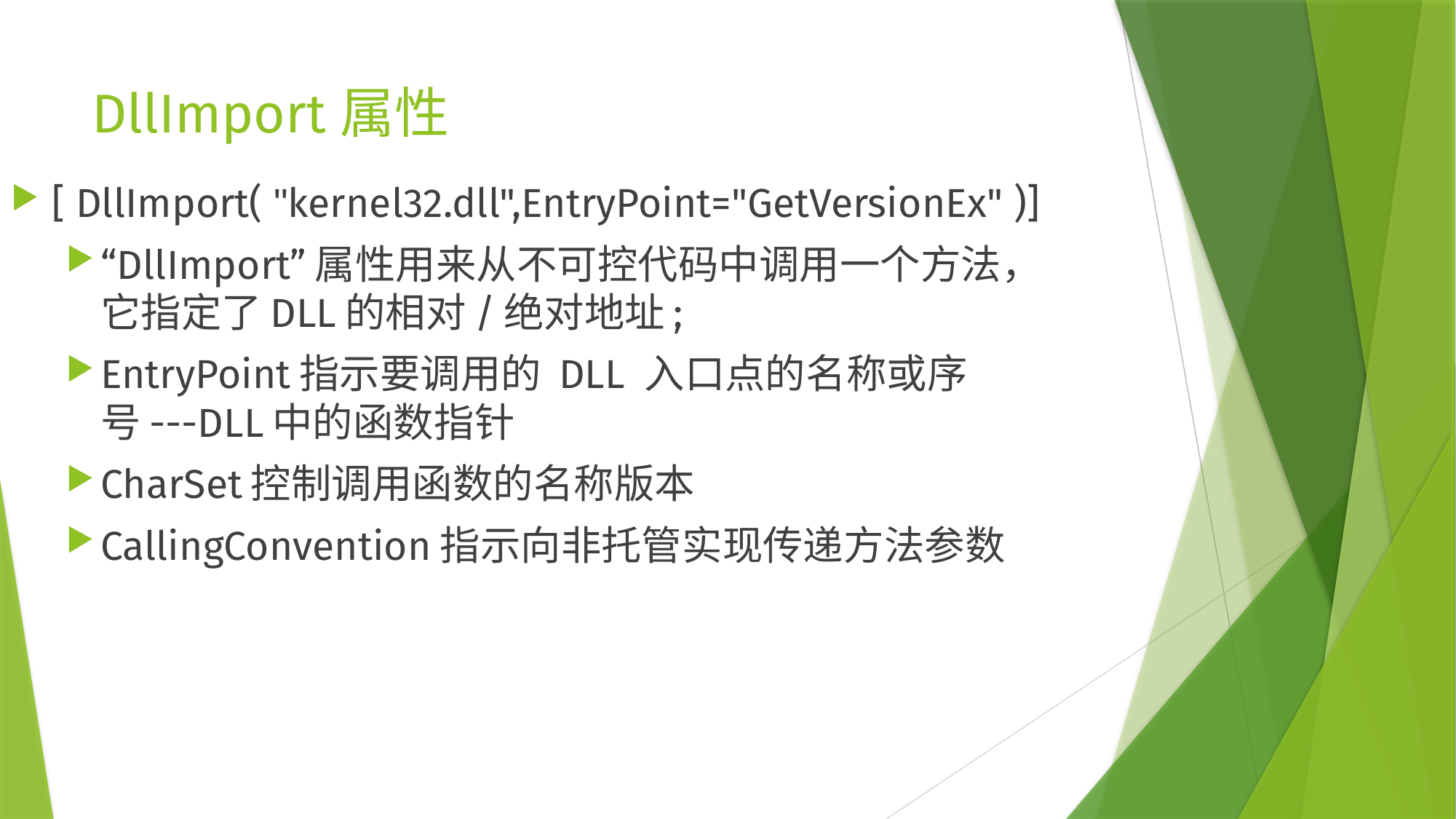

# DllImport属性
[ DllImport( "kernel32.dll",EntryPoint="GetVersionEx" )]
“DllImport”属性用来从不可控代码中调用一个方法，它指定了DLL的相对/绝对地址;
EntryPoint指示要调用的 DLL 入口点的名称或序号---DLL中的函数指针
CharSet控制调用函数的名称版本
CallingConvention指示向非托管实现传递方法参数